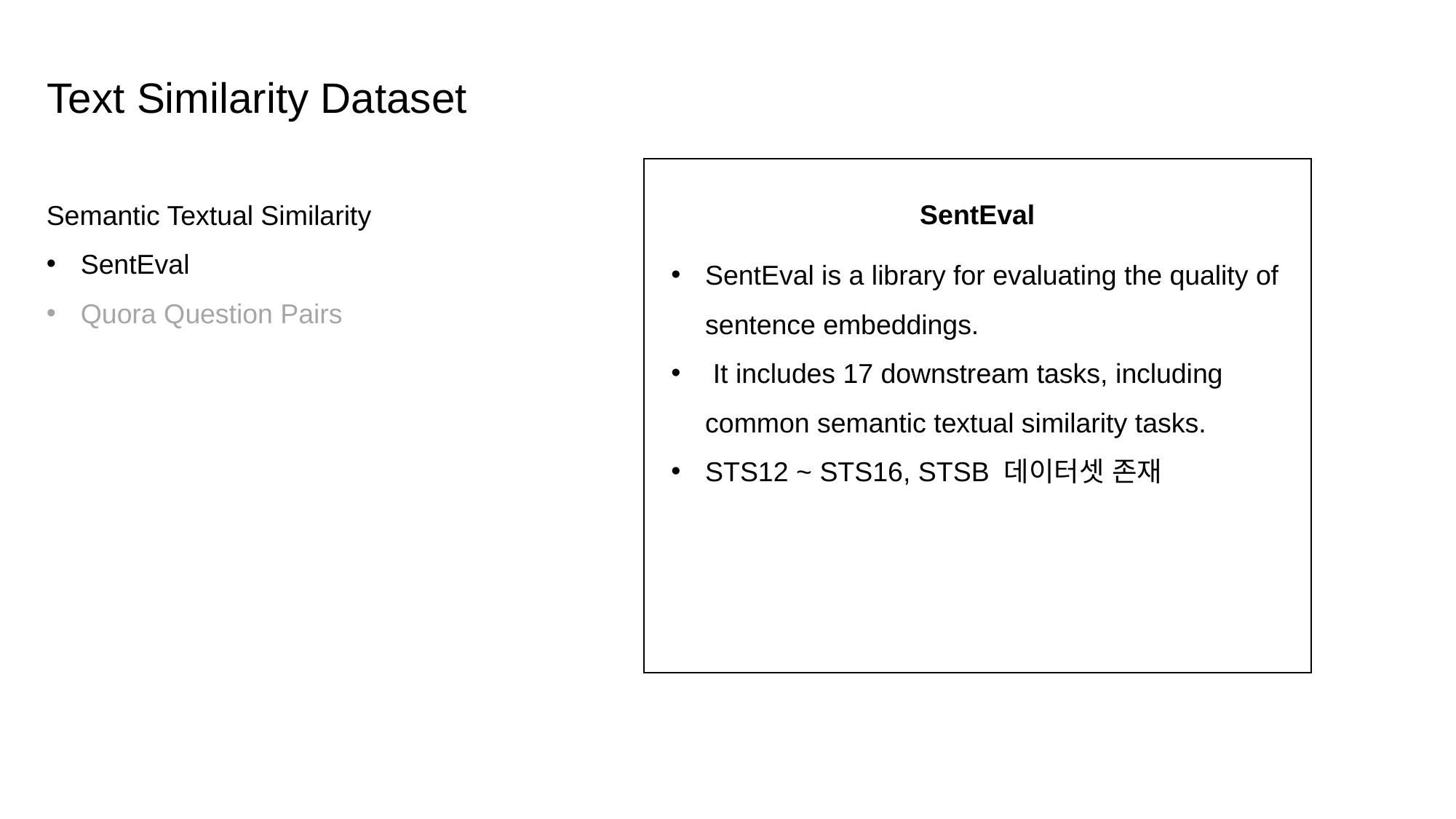

Text Similarity Dataset

Semantic Textual Similarity
SentEval
Quora Question Pairs
SentEval
SentEval is a library for evaluating the quality of sentence embeddings.
 It includes 17 downstream tasks, including common semantic textual similarity tasks.
STS12 ~ STS16, STSB 데이터셋 존재